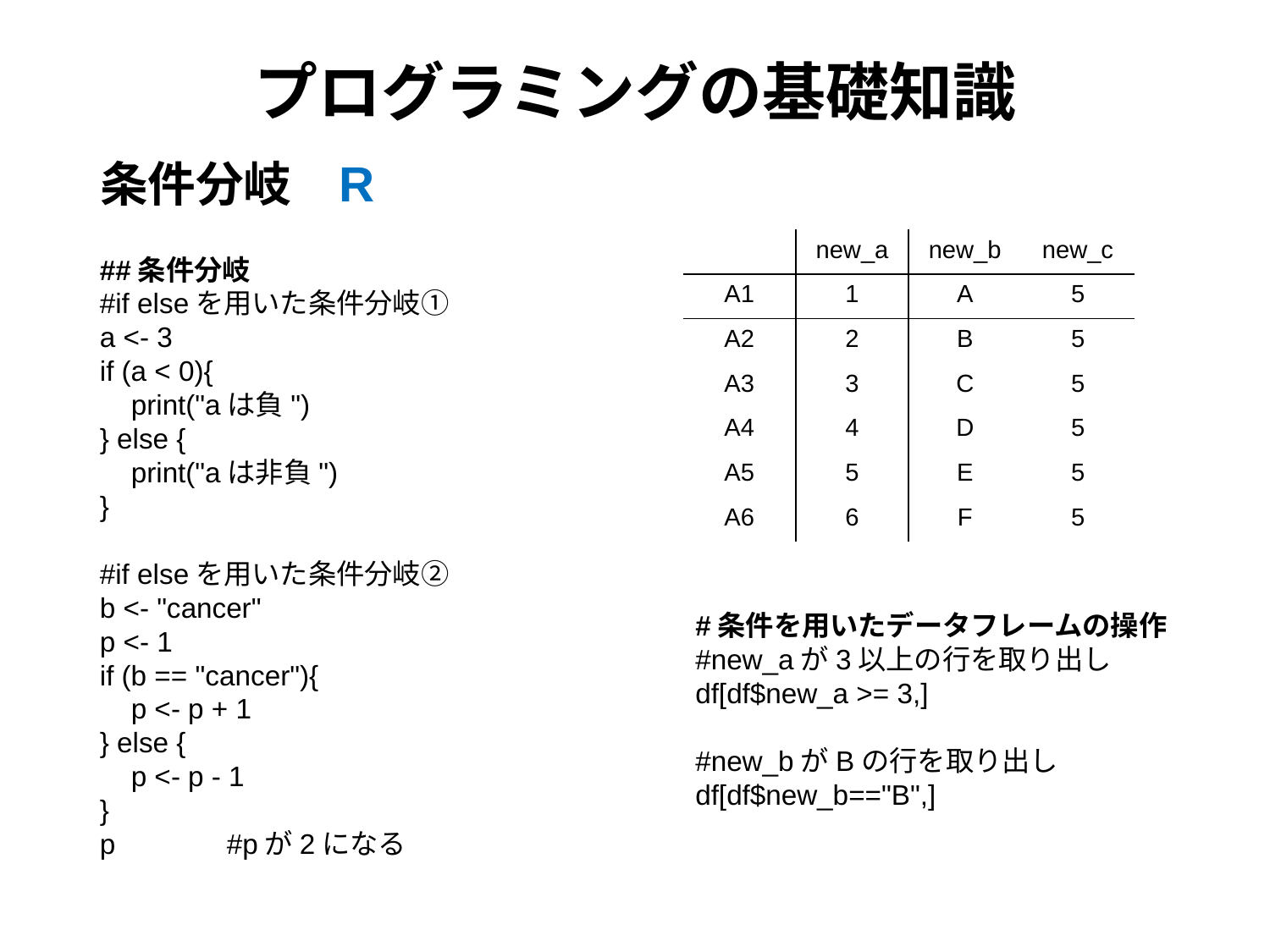

# プログラミングの基礎知識
R
条件分岐
|  | new\_a | new\_b | new\_c |
| --- | --- | --- | --- |
| A1 | 1 | A | 5 |
| A2 | 2 | B | 5 |
| A3 | 3 | C | 5 |
| A4 | 4 | D | 5 |
| A5 | 5 | E | 5 |
| A6 | 6 | F | 5 |
##条件分岐
#if elseを用いた条件分岐①
a <- 3
if (a < 0){
    print("aは負")
} else {
    print("aは非負")
}

#if elseを用いた条件分岐②
b <- "cancer"
p <- 1
if (b == "cancer"){
    p <- p + 1
} else {
    p <- p - 1
}
p	#pが2になる
#条件を用いたデータフレームの操作
#new_aが3以上の行を取り出し
df[df$new_a >= 3,]

#new_bがBの行を取り出し
df[df$new_b=="B",]